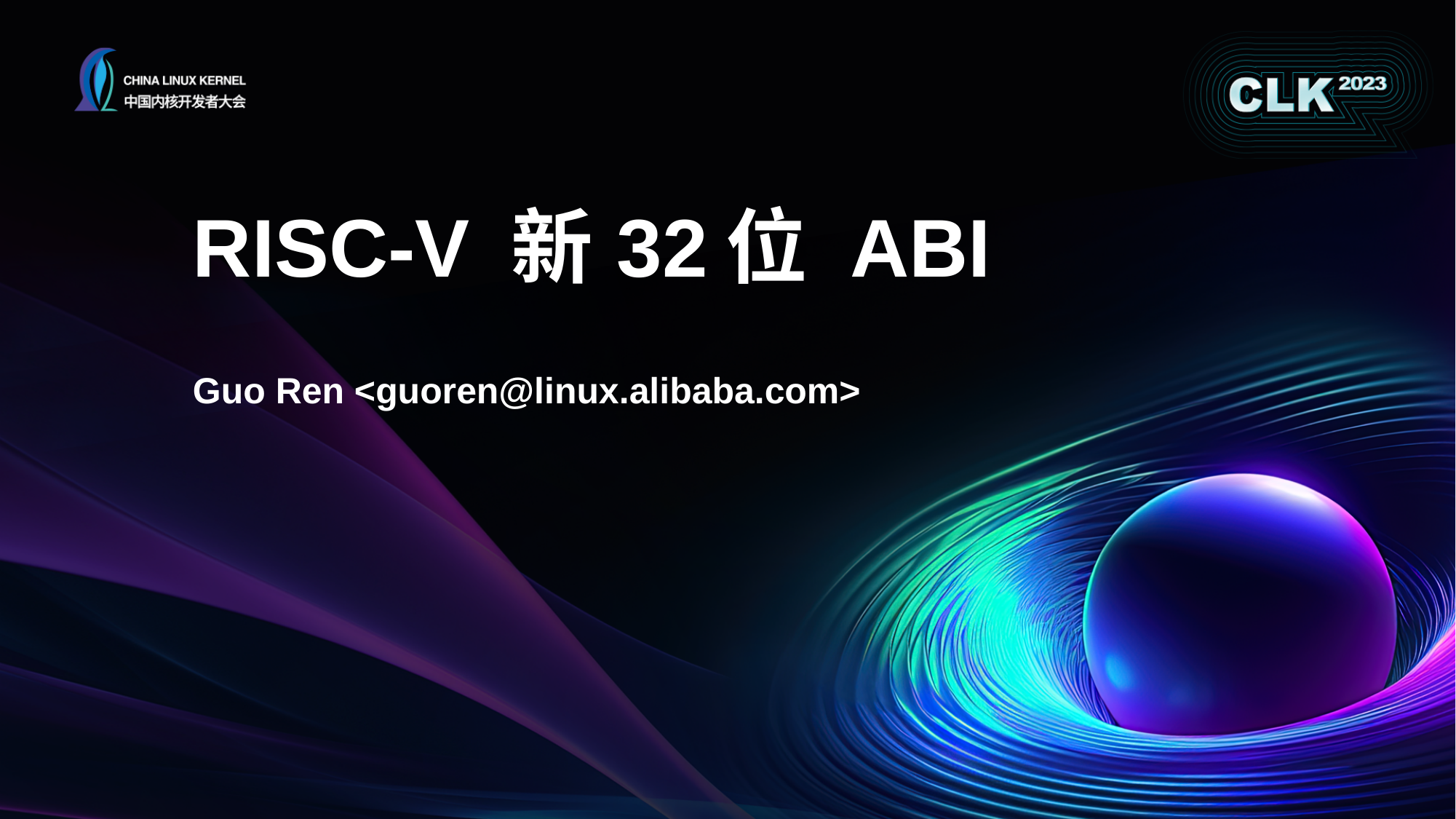

# RISC-V 新32位 ABI
Guo Ren <guoren@linux.alibaba.com>